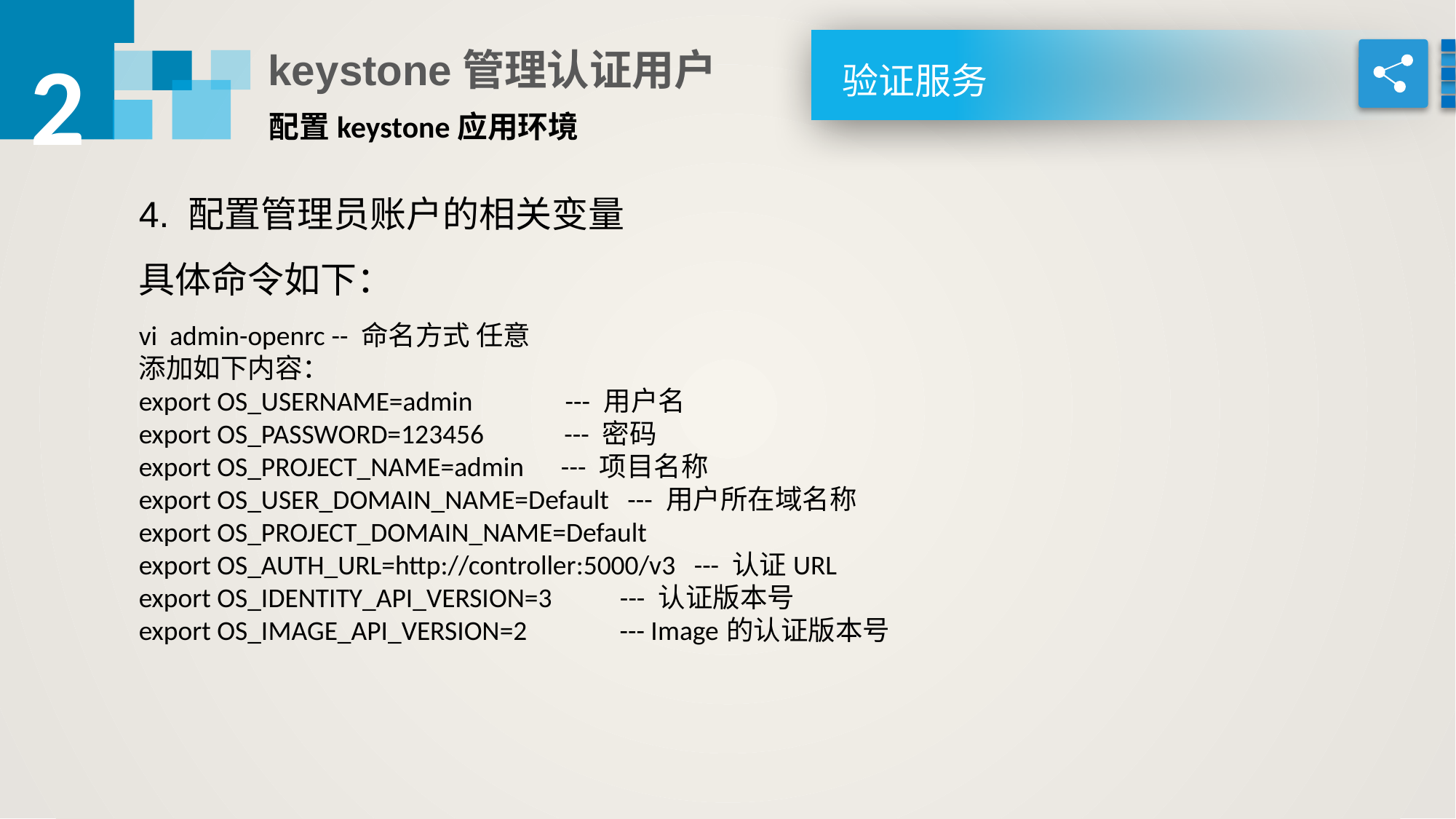

2
keystone管理认证用户
验证服务
配置keystone应用环境

4. 配置管理员账户的相关变量
具体命令如下：

vi  admin-openrc -- 命名方式 任意
添加如下内容：
export OS_USERNAME=admin               --- 用户名
export OS_PASSWORD=123456             --- 密码
export OS_PROJECT_NAME=admin      --- 项目名称
export OS_USER_DOMAIN_NAME=Default   --- 用户所在域名称
export OS_PROJECT_DOMAIN_NAME=Default
export OS_AUTH_URL=http://controller:5000/v3   --- 认证URL
export OS_IDENTITY_API_VERSION=3           --- 认证版本号
export OS_IMAGE_API_VERSION=2               --- Image的认证版本号